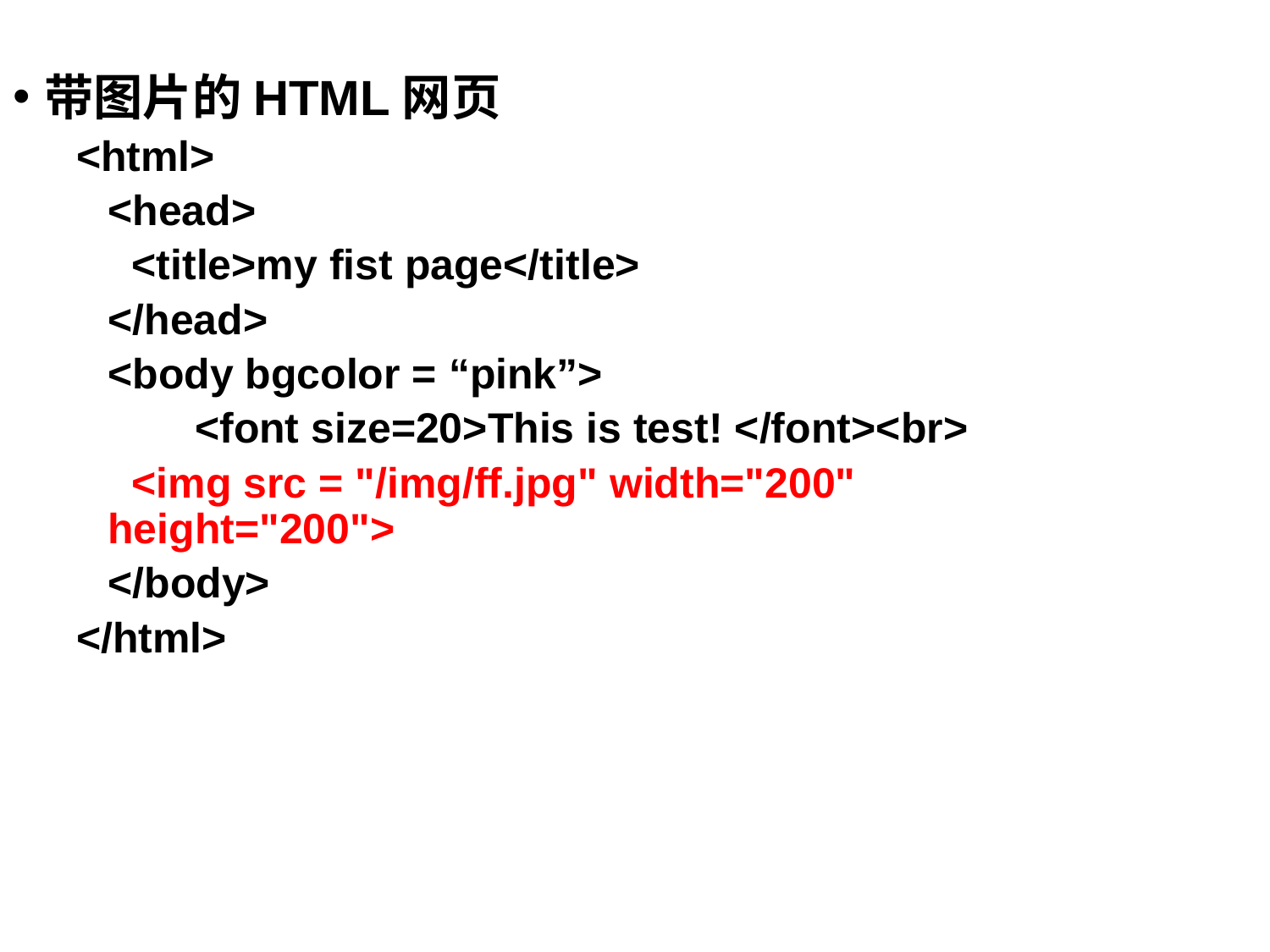

带图片的HTML网页
<html>
	<head>
	  <title>my fist page</title>
	</head>
	<body bgcolor = “pink”>
          <font size=20>This is test! </font><br>
	  <img src = "/img/ff.jpg" width="200" height="200">
	</body>
</html>